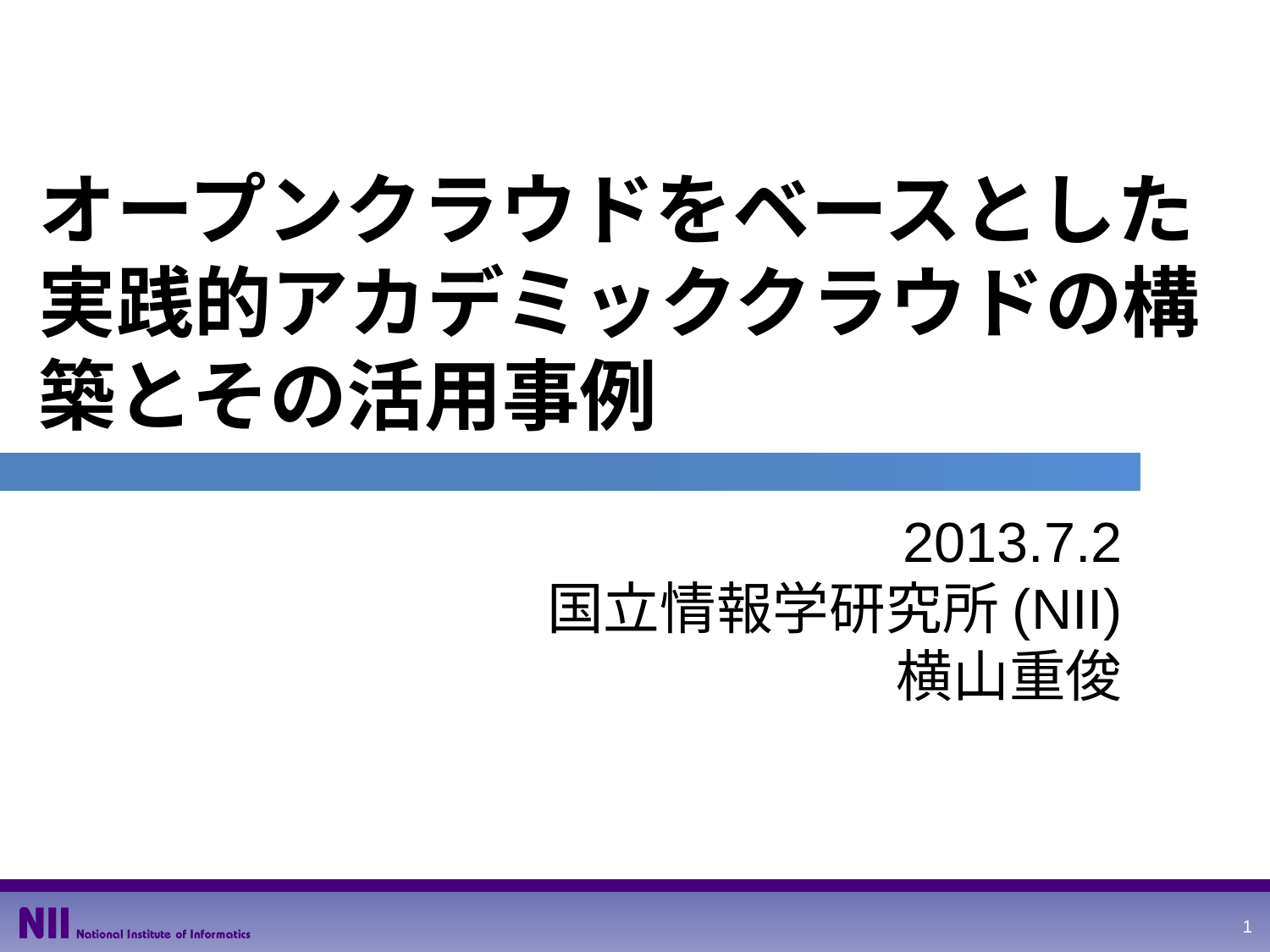

# オープンクラウドをベースとした 実践的アカデミッククラウドの構築とその活用事例
2013.7.2
国立情報学研究所(NII)
横山重俊

1